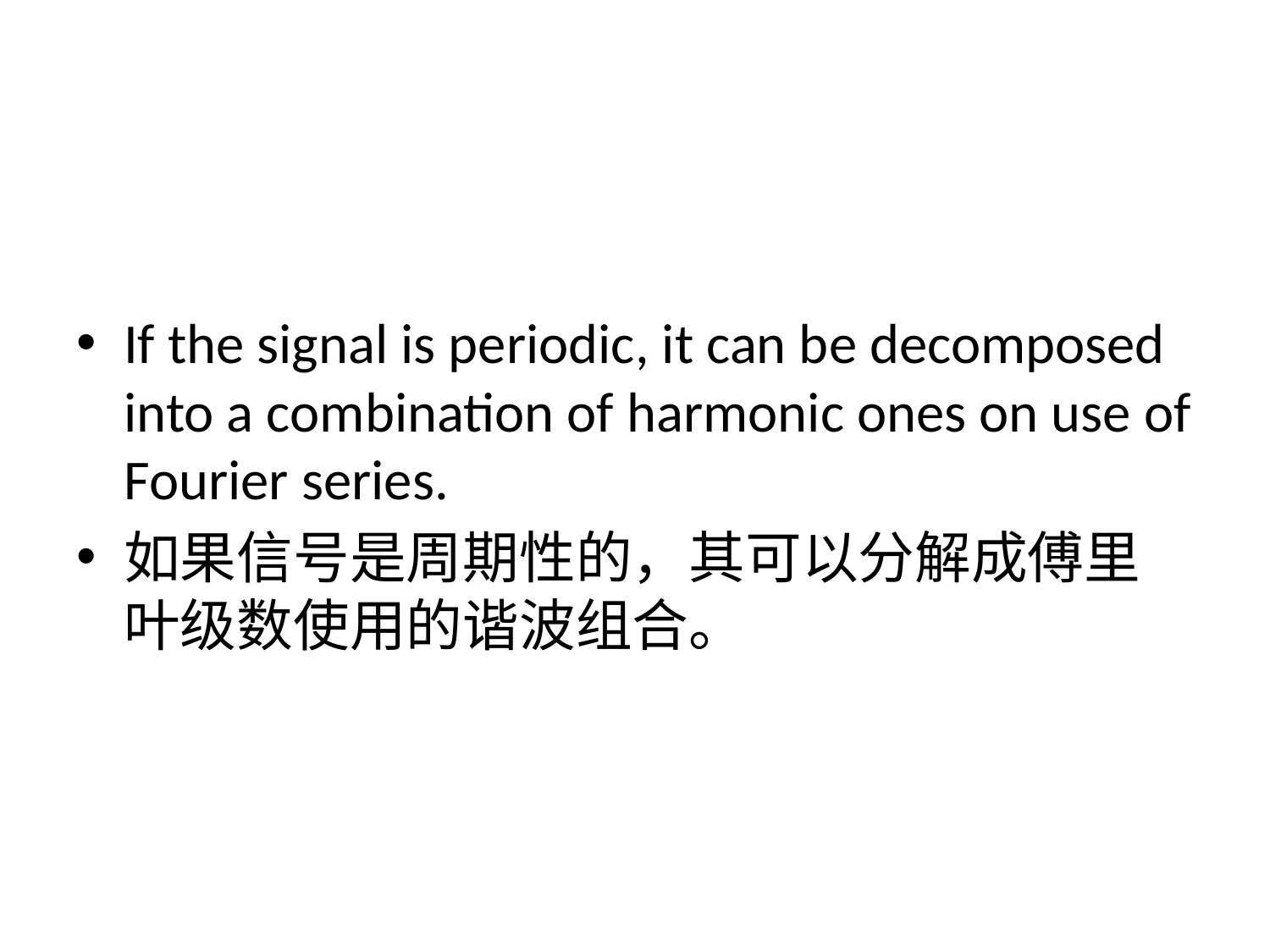

#

If the signal is periodic, it can be decomposed into a combination of harmonic ones on use of Fourier series.
如果信号是周期性的，其可以分解成傅里叶级数使用的谐波组合。